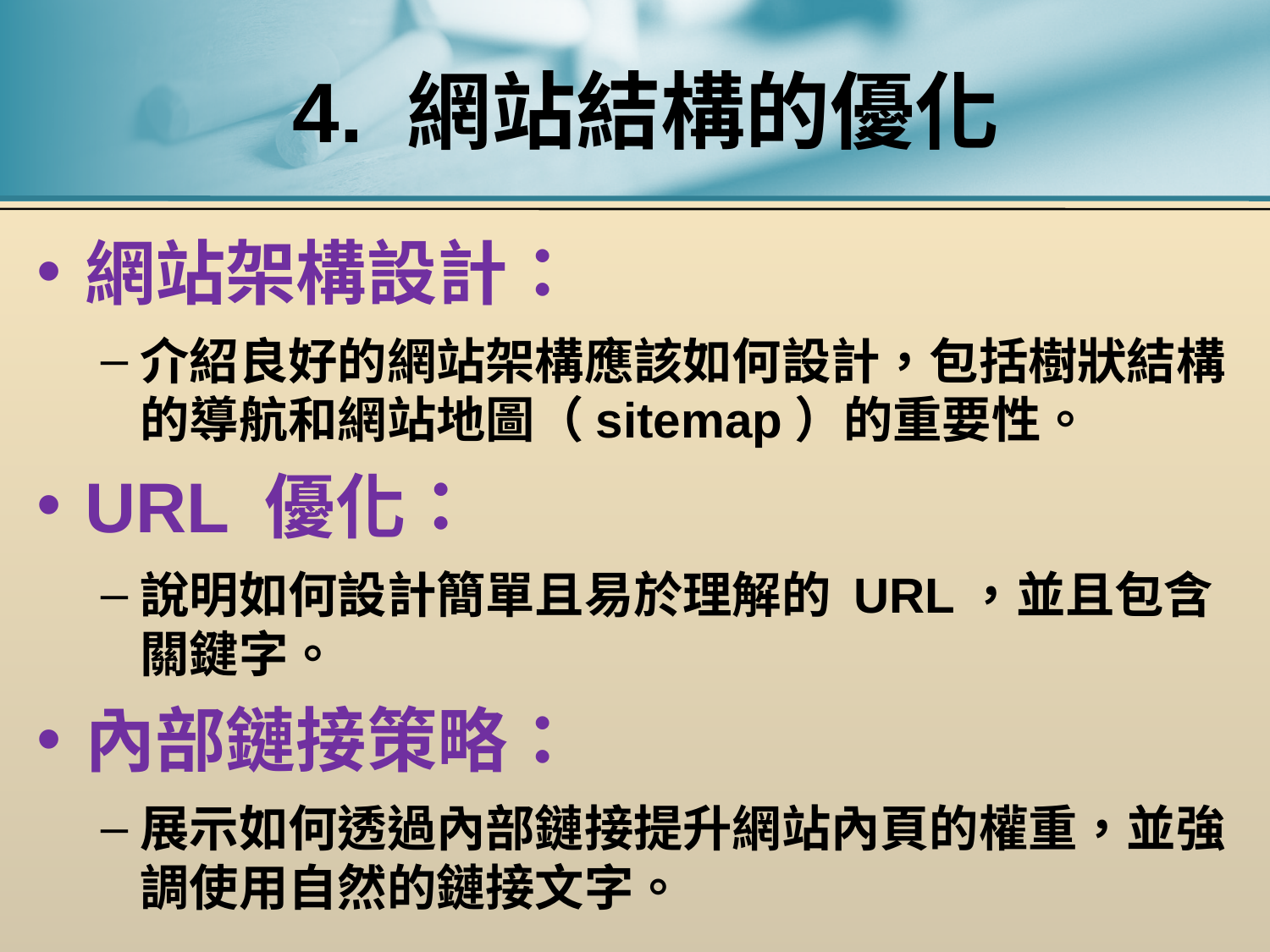

# 4. 網站結構的優化
網站架構設計：
介紹良好的網站架構應該如何設計，包括樹狀結構的導航和網站地圖（sitemap）的重要性。
URL 優化：
說明如何設計簡單且易於理解的 URL，並且包含關鍵字。
內部鏈接策略：
展示如何透過內部鏈接提升網站內頁的權重，並強調使用自然的鏈接文字。